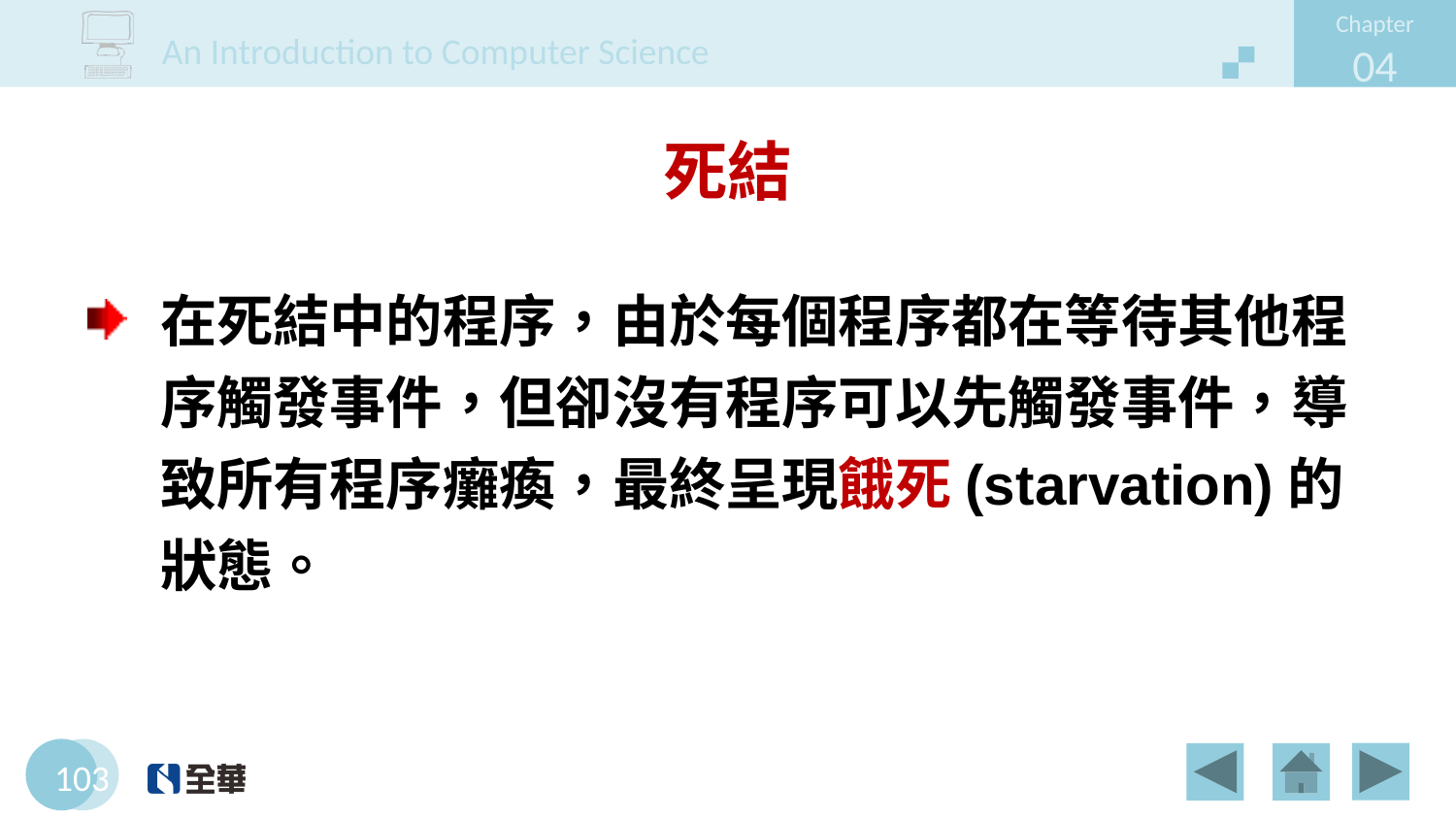

# 死結
在死結中的程序，由於每個程序都在等待其他程序觸發事件，但卻沒有程序可以先觸發事件，導致所有程序癱瘓，最終呈現餓死(starvation)的狀態。